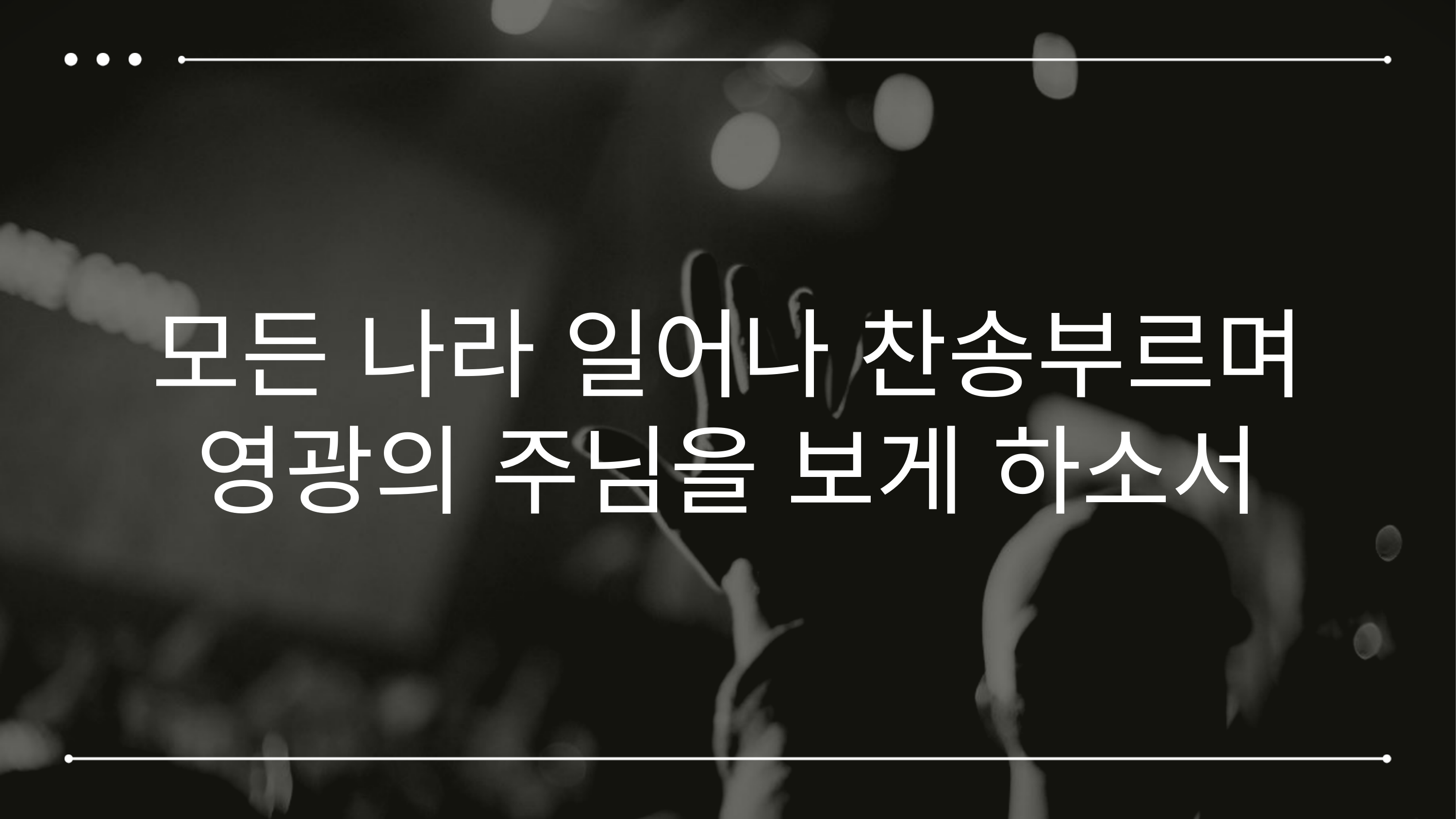

# 모든 나라 일어나 찬송부르며
영광의 주님을 보게 하소서